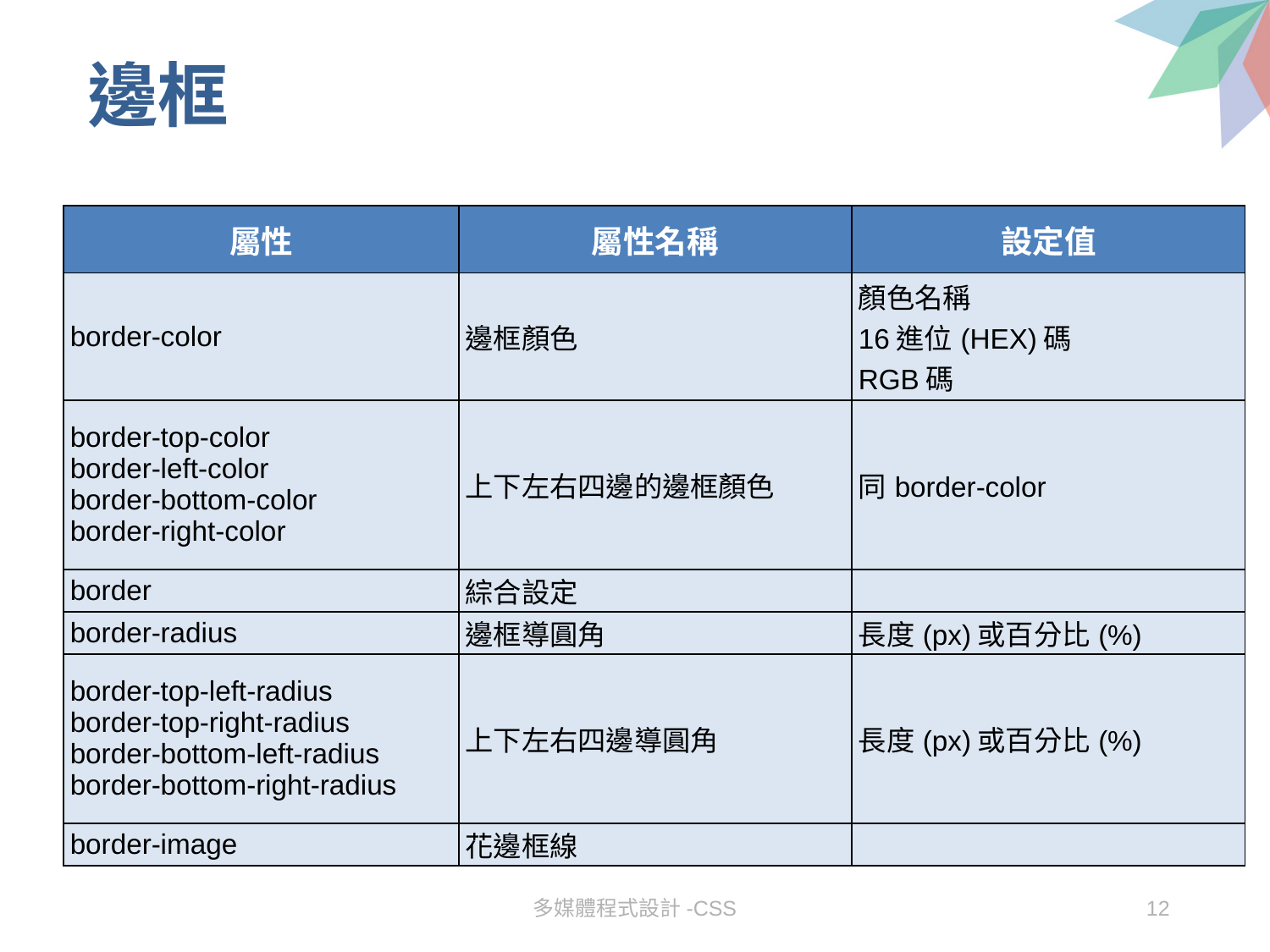

# 邊框

| 屬性 | 屬性名稱 | 設定值 |
| --- | --- | --- |
| border-color | 邊框顏色 | 顏色名稱 16進位(HEX)碼 RGB碼 |
| border-top-color border-left-color border-bottom-color border-right-color | 上下左右四邊的邊框顏色 | 同border-color |
| border | 綜合設定 |  |
| border-radius | 邊框導圓角 | 長度(px)或百分比(%) |
| border-top-left-radius border-top-right-radius border-bottom-left-radius border-bottom-right-radius | 上下左右四邊導圓角 | 長度(px)或百分比(%) |
| border-image | 花邊框線 |  |
多媒體程式設計-CSS
12